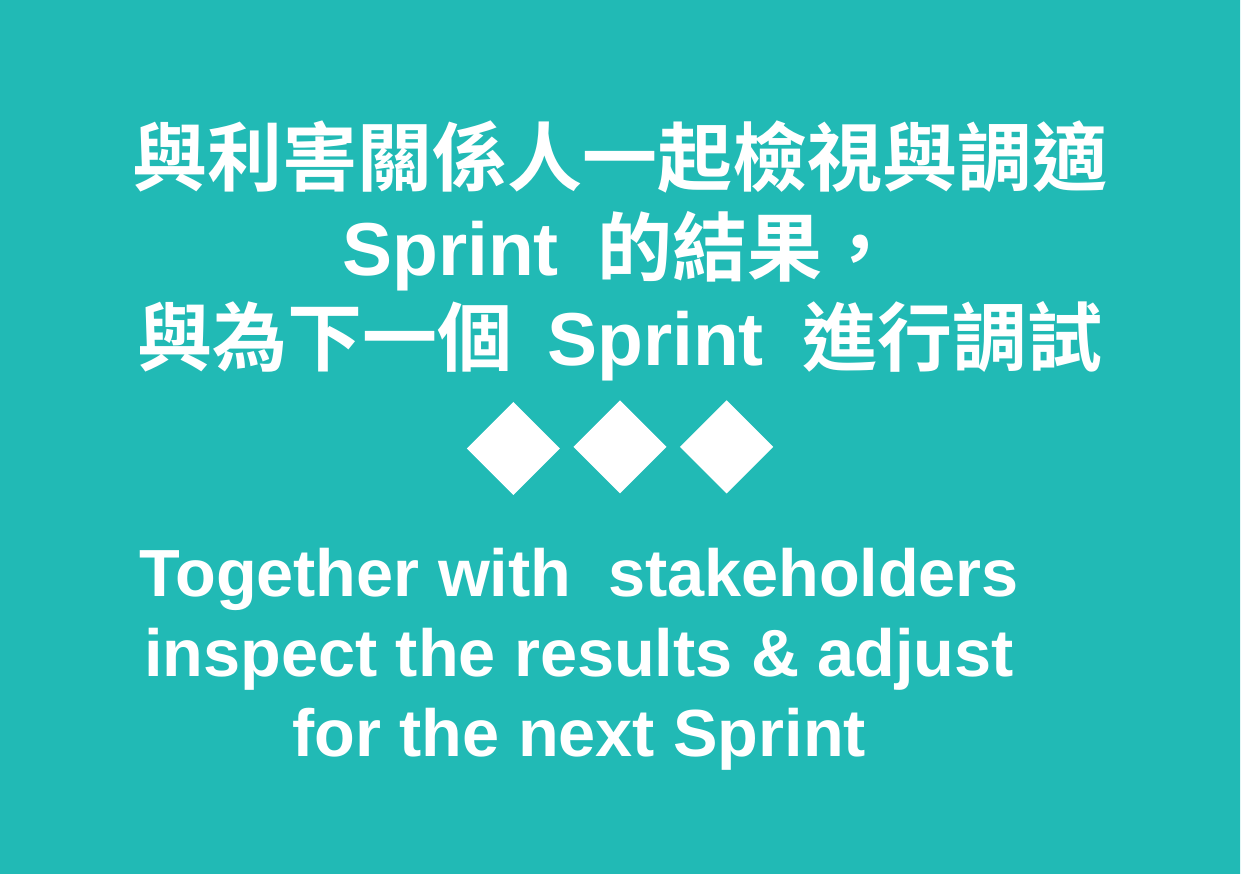

與利害關係人一起檢視與調適 Sprint 的結果，
與為下一個 Sprint 進行調試

Together with  stakeholders inspect the results & adjust for the next Sprint